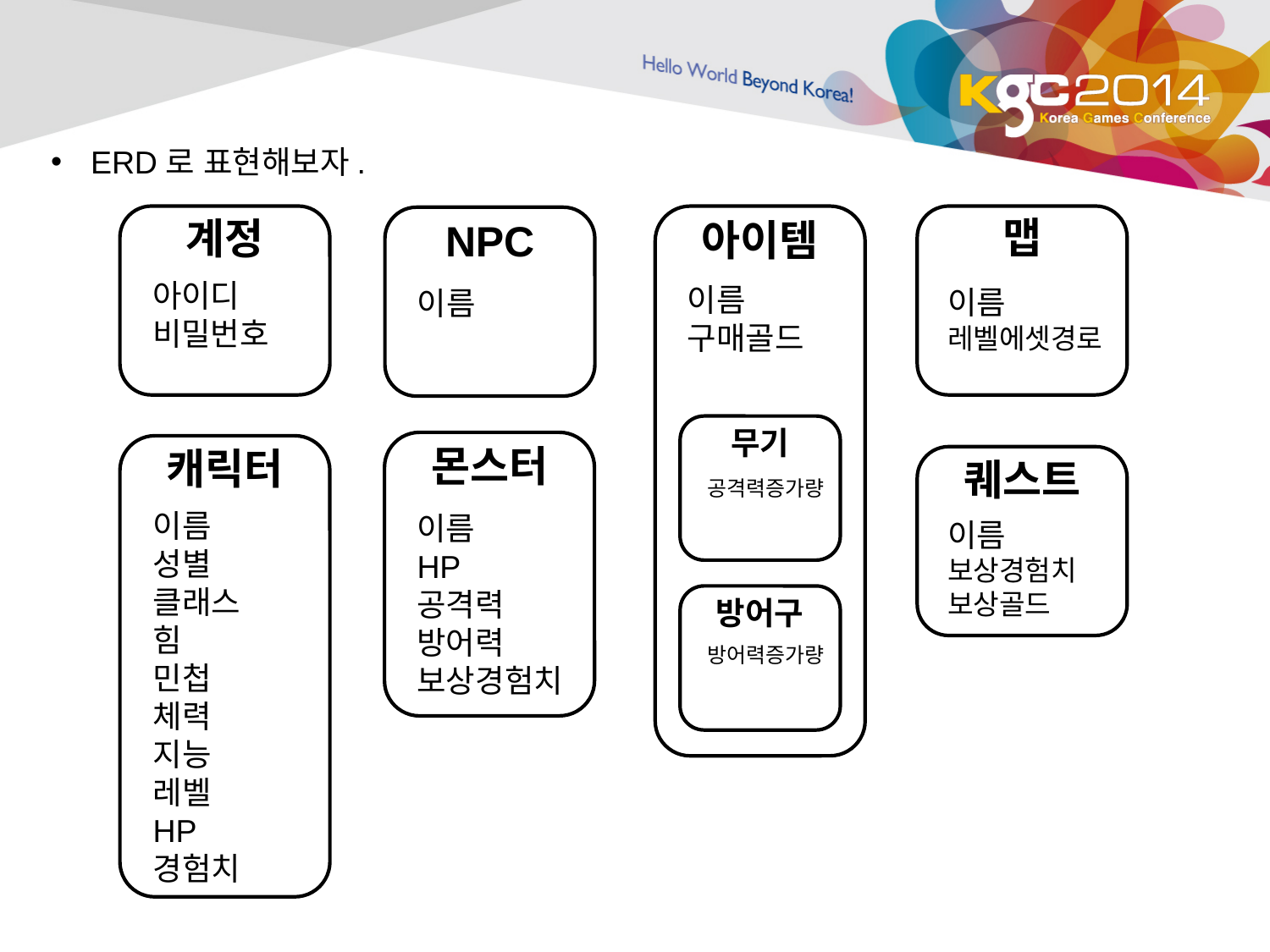

ERD로 표현해보자.
맵

계정

아이템
NPC
아이디
비밀번호
이름
구매골드
이름
레벨에셋경로
이름

무기

몬스터

캐릭터

퀘스트
공격력증가량
이름
성별
클래스
힘
민첩
체력
지능
레벨
HP
경험치
이름
HP
공격력
방어력
보상경험치
이름
보상경험치
보상골드

방어구
방어력증가량